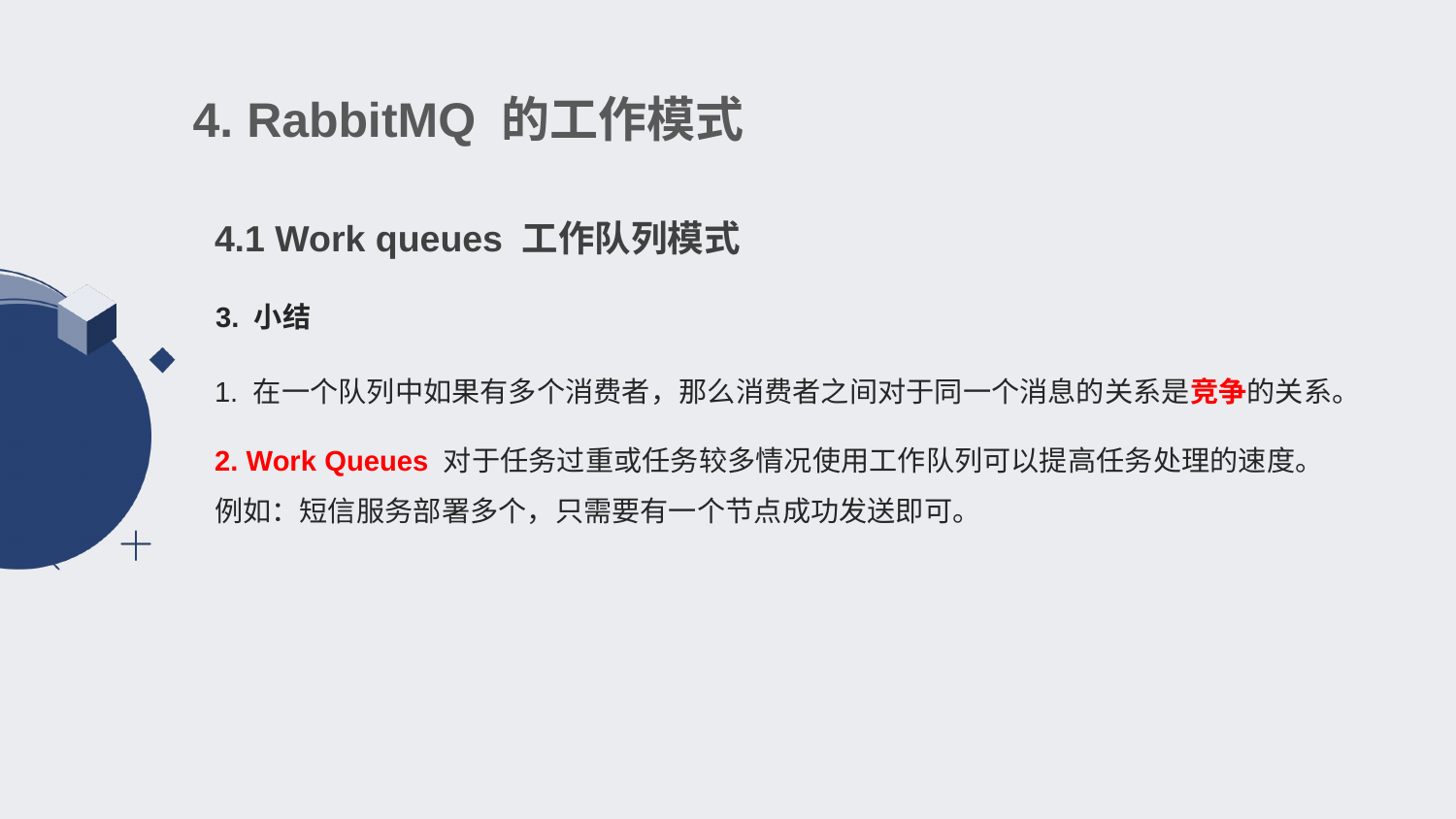

4. RabbitMQ 的工作模式
4.1 Work queues 工作队列模式
3. 小结
1. 在一个队列中如果有多个消费者，那么消费者之间对于同一个消息的关系是竞争的关系。
2. Work Queues 对于任务过重或任务较多情况使用工作队列可以提高任务处理的速度。例如：短信服务部署多个，只需要有一个节点成功发送即可。